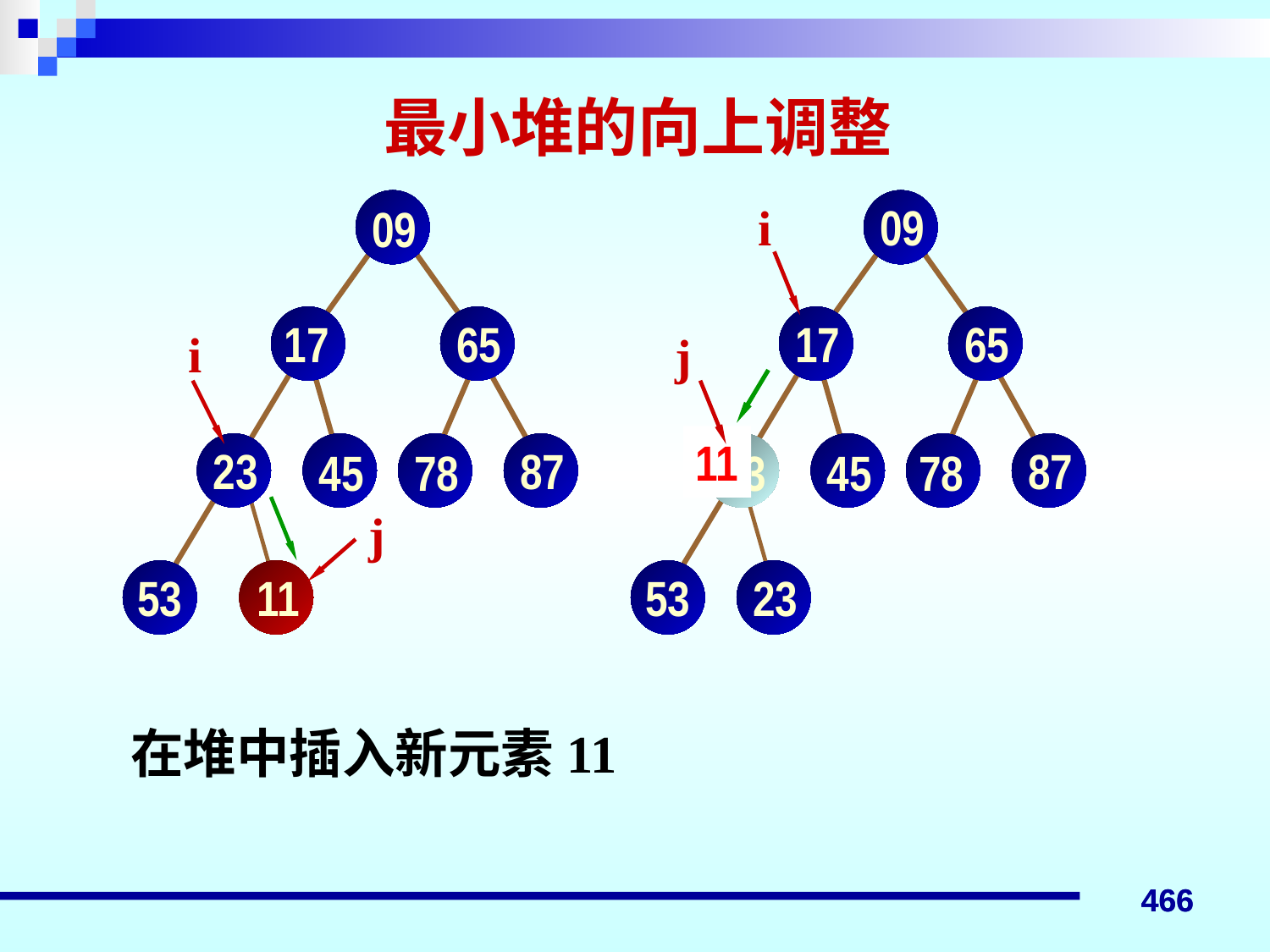

最小堆的向上调整

i

09

17

65
j

11

87
23
45
78

53

23
09

65
17
i

23

87
45
78

j

53

11
在堆中插入新元素11
466
466